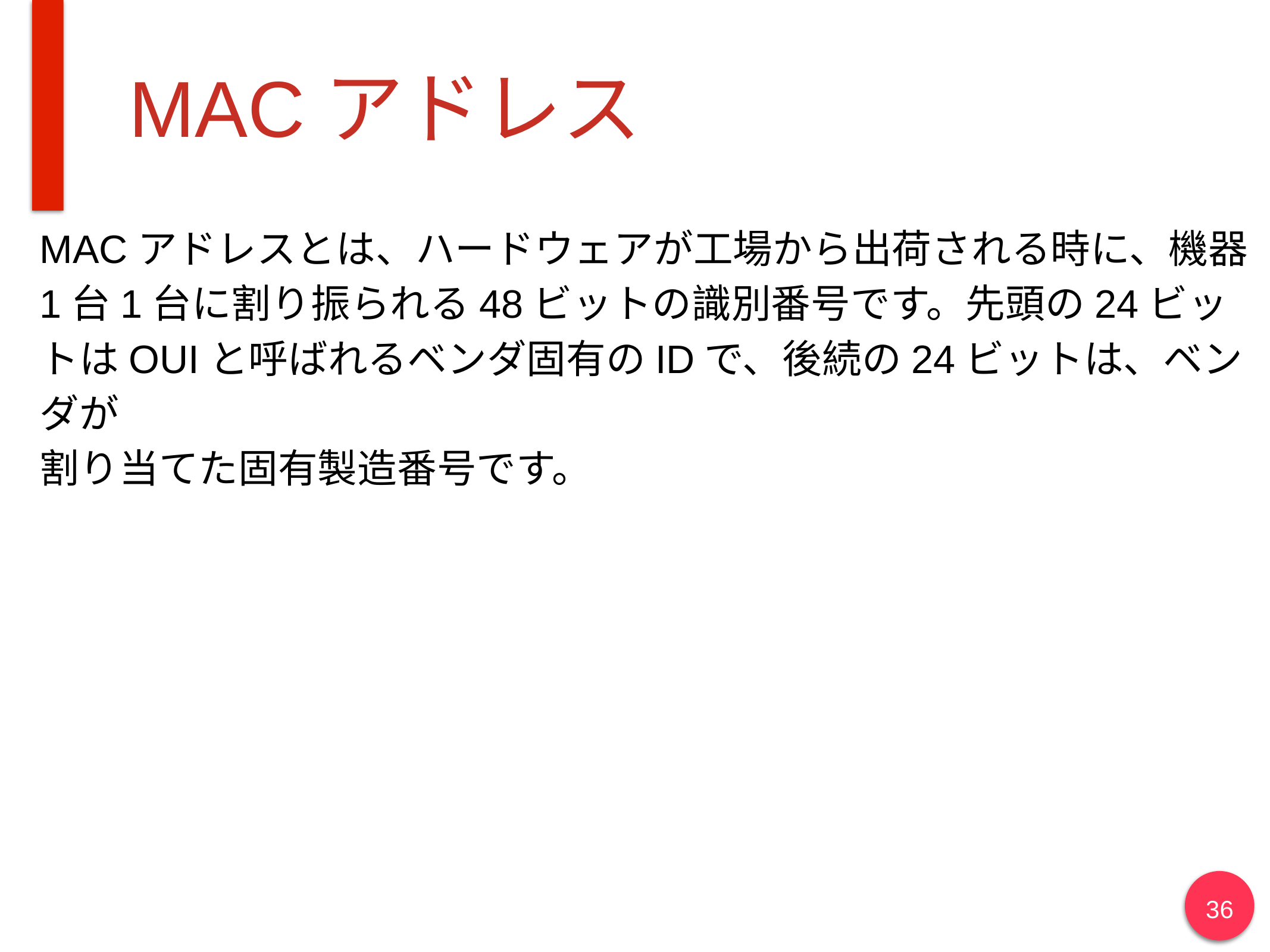

# MACアドレス
MACアドレスとは、ハードウェアが工場から出荷される時に、機器1台1台に割り振られる48ビットの識別番号です。先頭の24ビットはOUIと呼ばれるベンダ固有のIDで、後続の24ビットは、ベンダが
割り当てた固有製造番号です。
36